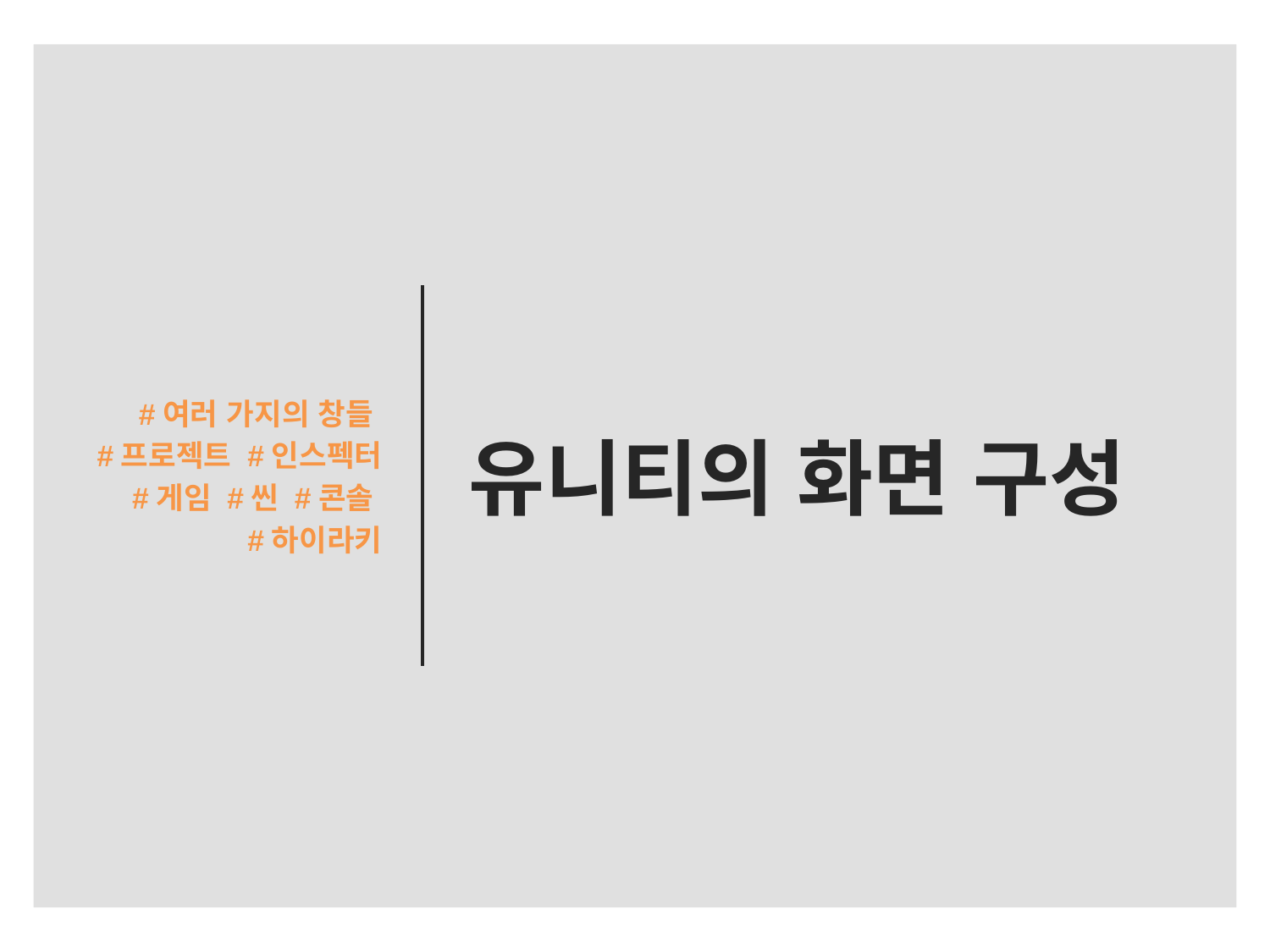

#여러 가지의 창들
#프로젝트 #인스펙터
#게임 #씬 #콘솔
#하이라키
# 유니티의 화면 구성